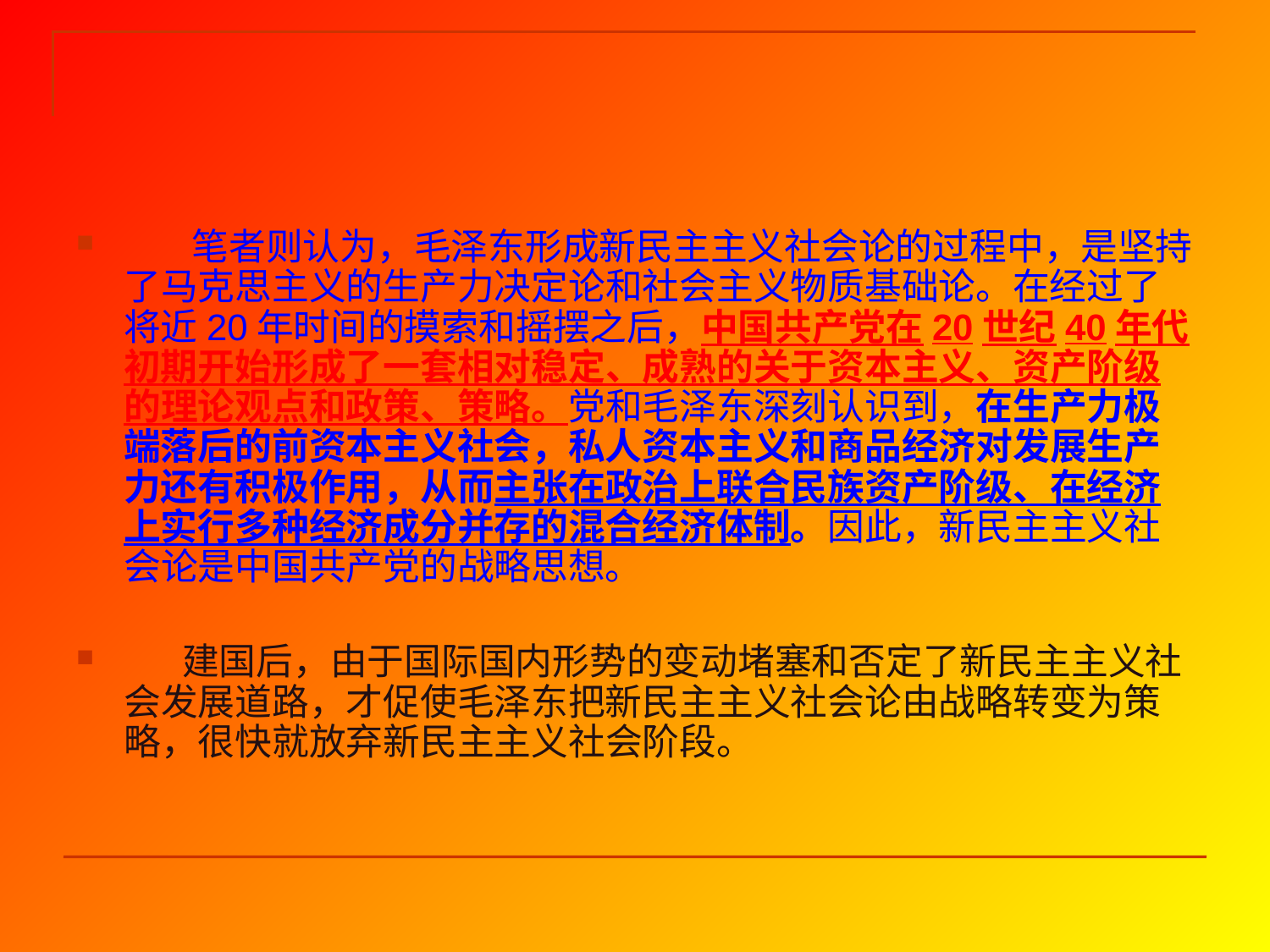

笔者则认为，毛泽东形成新民主主义社会论的过程中，是坚持了马克思主义的生产力决定论和社会主义物质基础论。在经过了将近20年时间的摸索和摇摆之后，中国共产党在20世纪40年代初期开始形成了一套相对稳定、成熟的关于资本主义、资产阶级的理论观点和政策、策略。党和毛泽东深刻认识到，在生产力极端落后的前资本主义社会，私人资本主义和商品经济对发展生产力还有积极作用，从而主张在政治上联合民族资产阶级、在经济上实行多种经济成分并存的混合经济体制。因此，新民主主义社会论是中国共产党的战略思想。

      建国后，由于国际国内形势的变动堵塞和否定了新民主主义社会发展道路，才促使毛泽东把新民主主义社会论由战略转变为策略，很快就放弃新民主主义社会阶段。